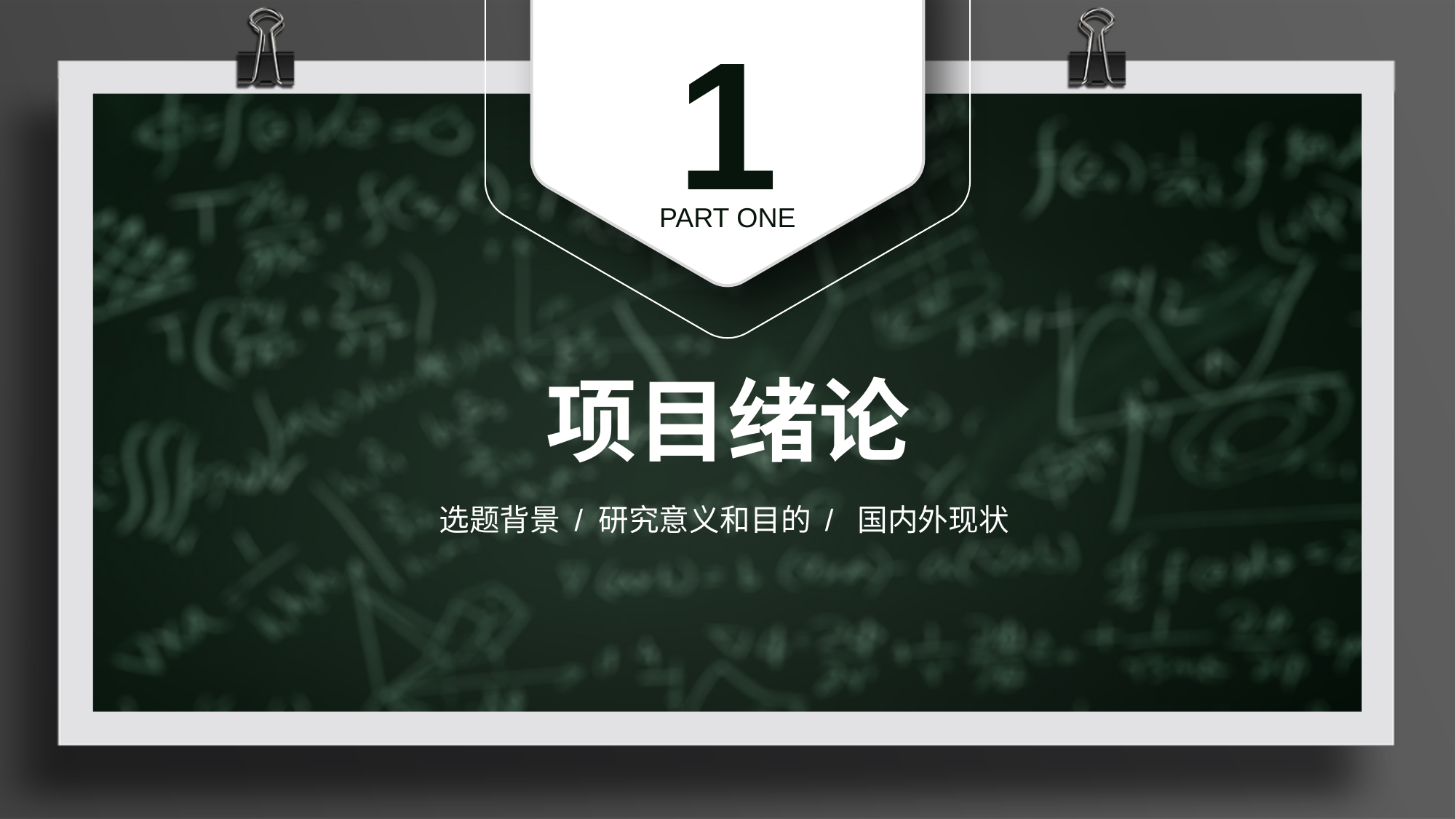

1
PART ONE
项目绪论
选题背景 / 研究意义和目的 /  国内外现状